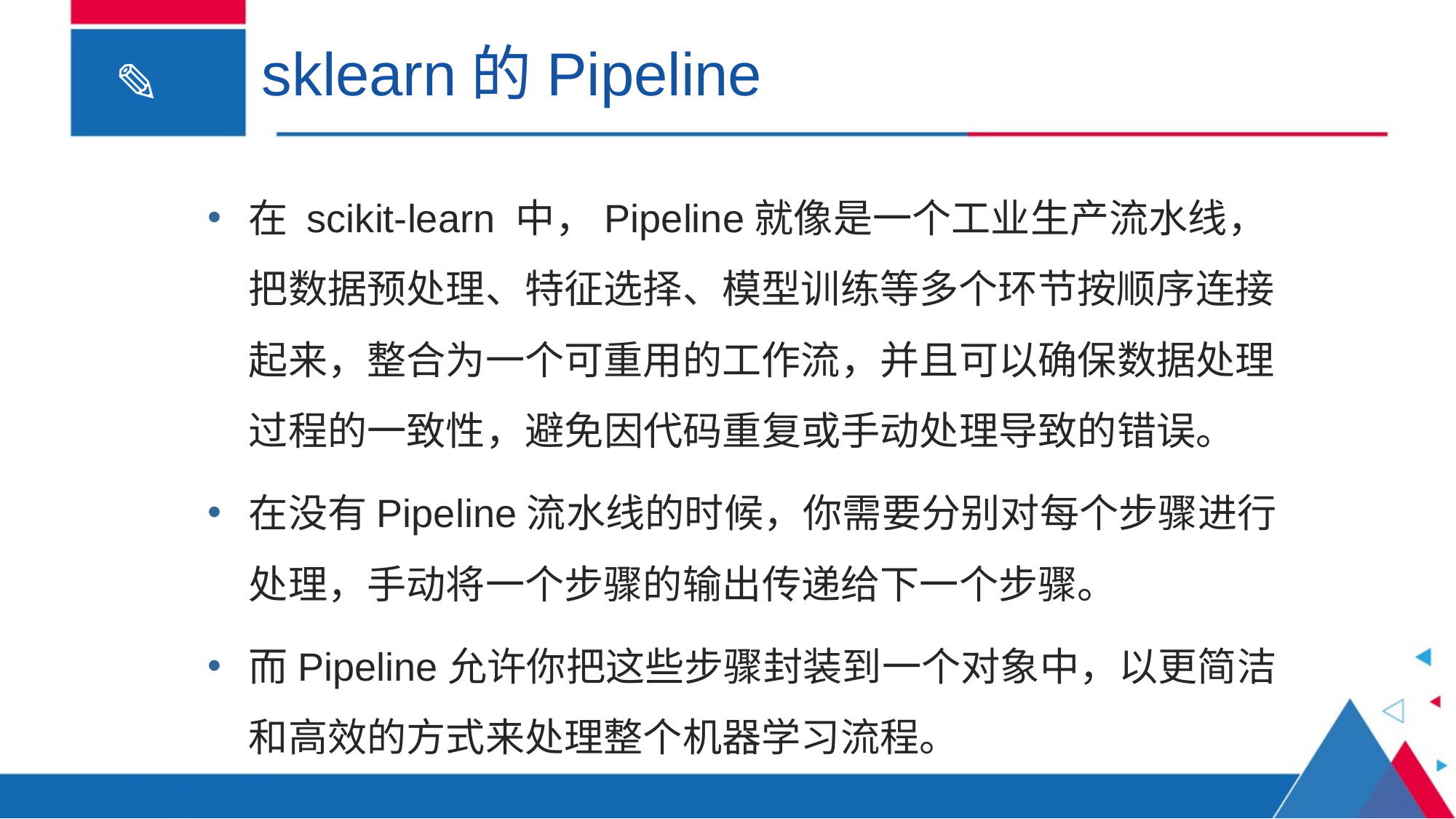

# sklearn的Pipeline
在 scikit-learn 中，Pipeline就像是一个工业生产流水线，把数据预处理、特征选择、模型训练等多个环节按顺序连接起来，整合为一个可重用的工作流，并且可以确保数据处理过程的一致性，避免因代码重复或手动处理导致的错误。
在没有Pipeline流水线的时候，你需要分别对每个步骤进行处理，手动将一个步骤的输出传递给下一个步骤。
而Pipeline允许你把这些步骤封装到一个对象中，以更简洁和高效的方式来处理整个机器学习流程。